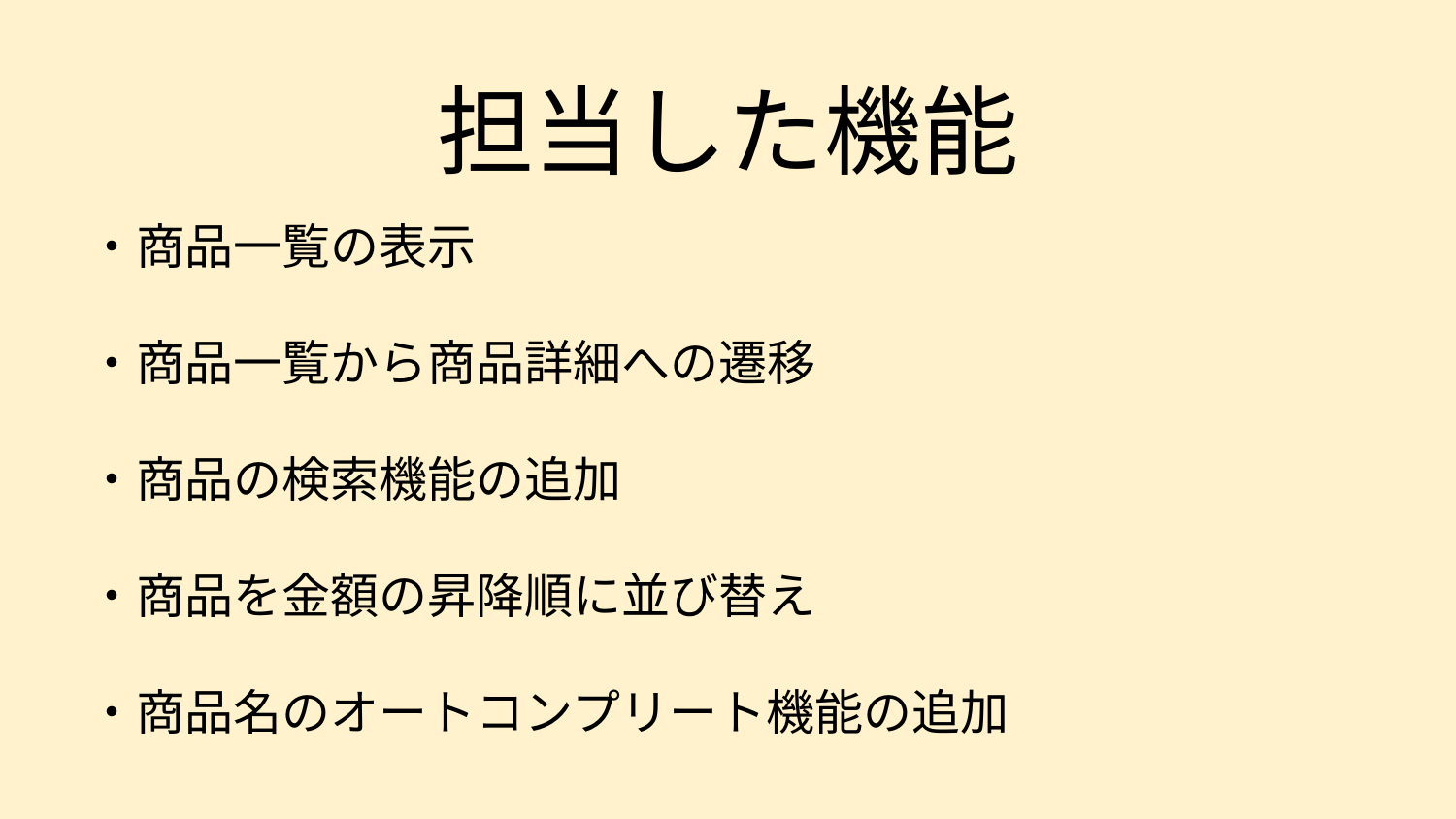

# 担当した機能
・商品一覧の表示

・商品一覧から商品詳細への遷移

・商品の検索機能の追加

・商品を金額の昇降順に並び替え

・商品名のオートコンプリート機能の追加